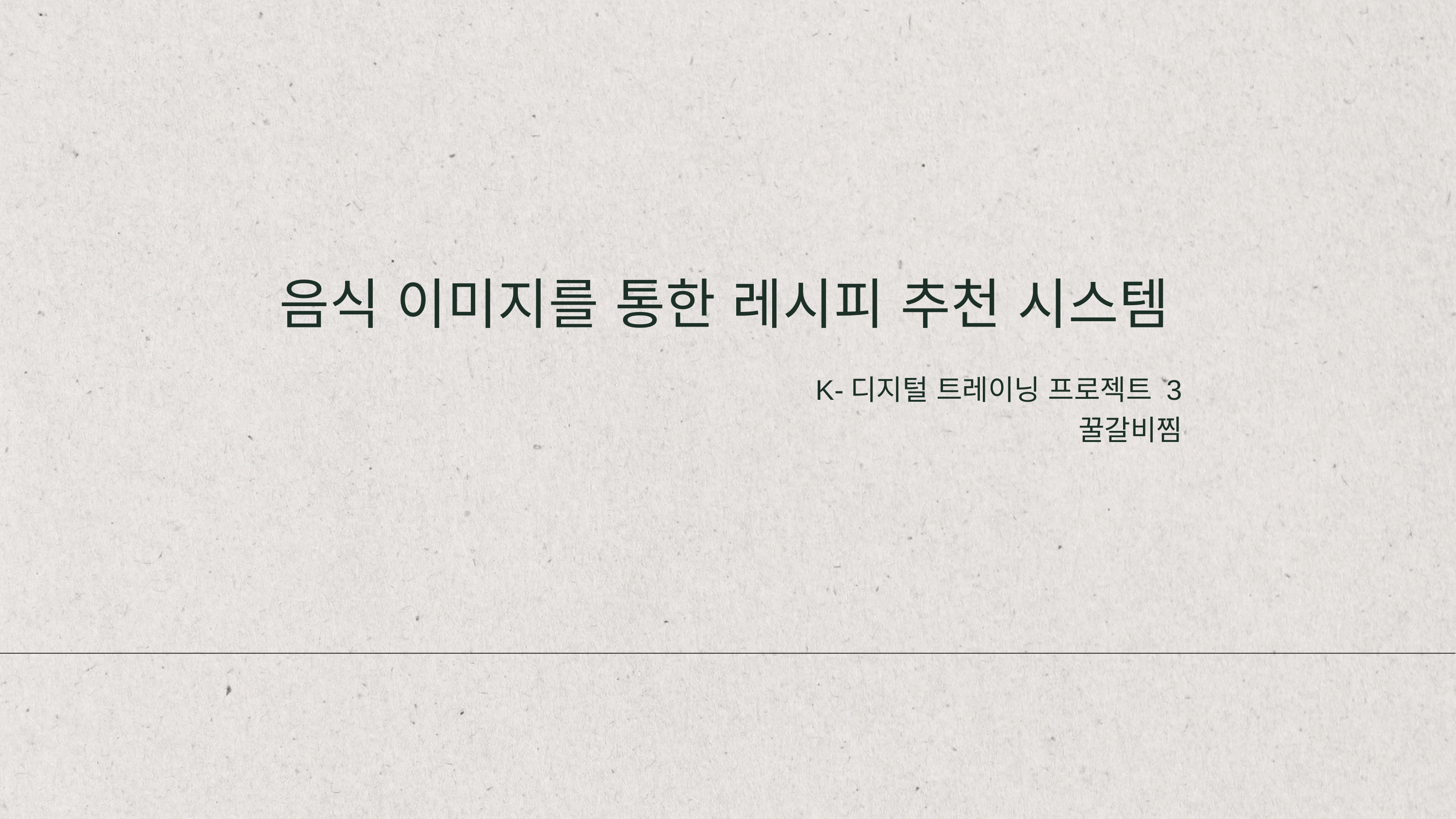

음식 이미지를 통한 레시피 추천 시스템
K-디지털 트레이닝 프로젝트 3
꿀갈비찜